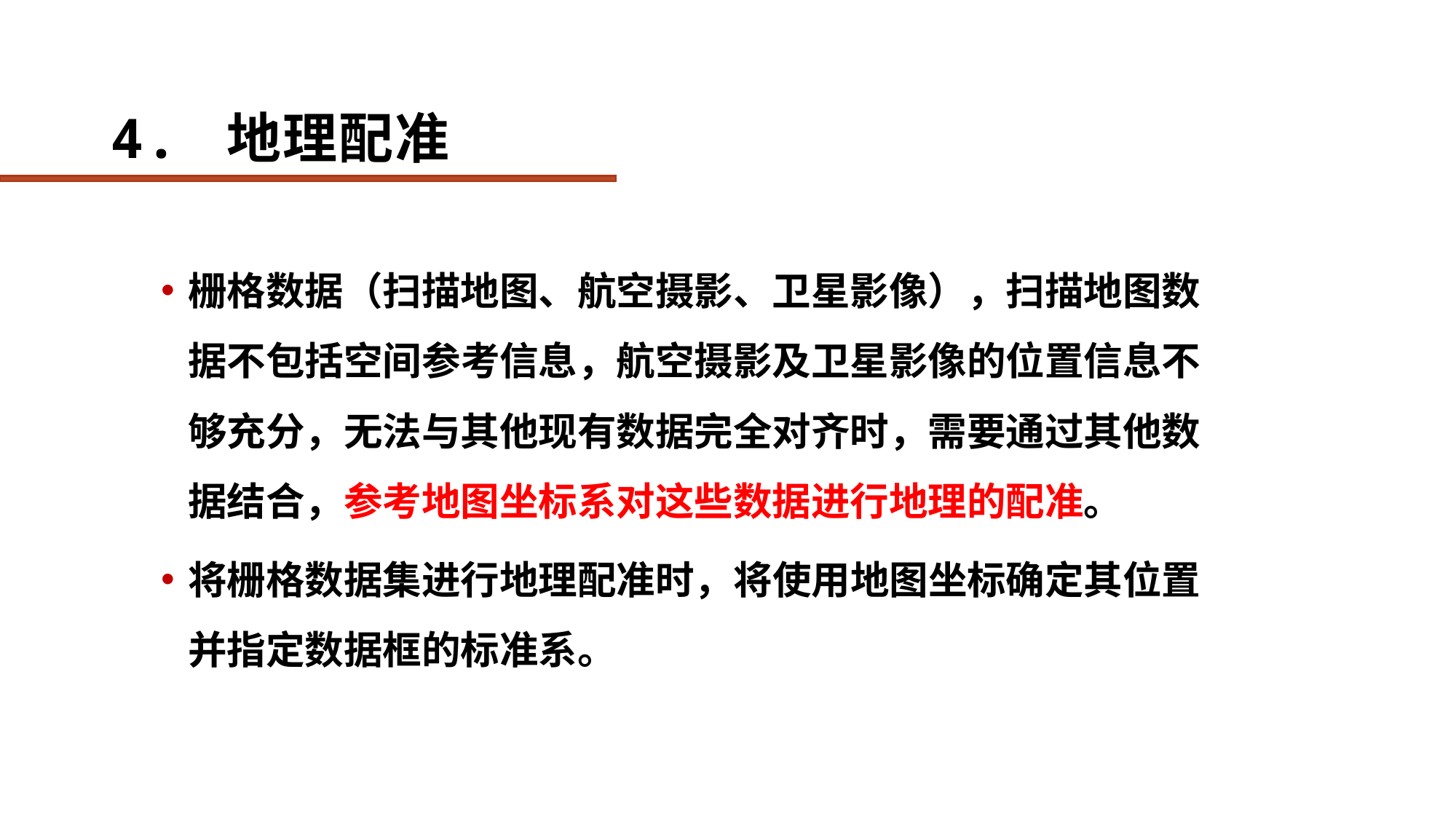

# 4. 地理配准
栅格数据（扫描地图、航空摄影、卫星影像），扫描地图数据不包括空间参考信息，航空摄影及卫星影像的位置信息不够充分，无法与其他现有数据完全对齐时，需要通过其他数据结合，参考地图坐标系对这些数据进行地理的配准。
将栅格数据集进行地理配准时，将使用地图坐标确定其位置并指定数据框的标准系。